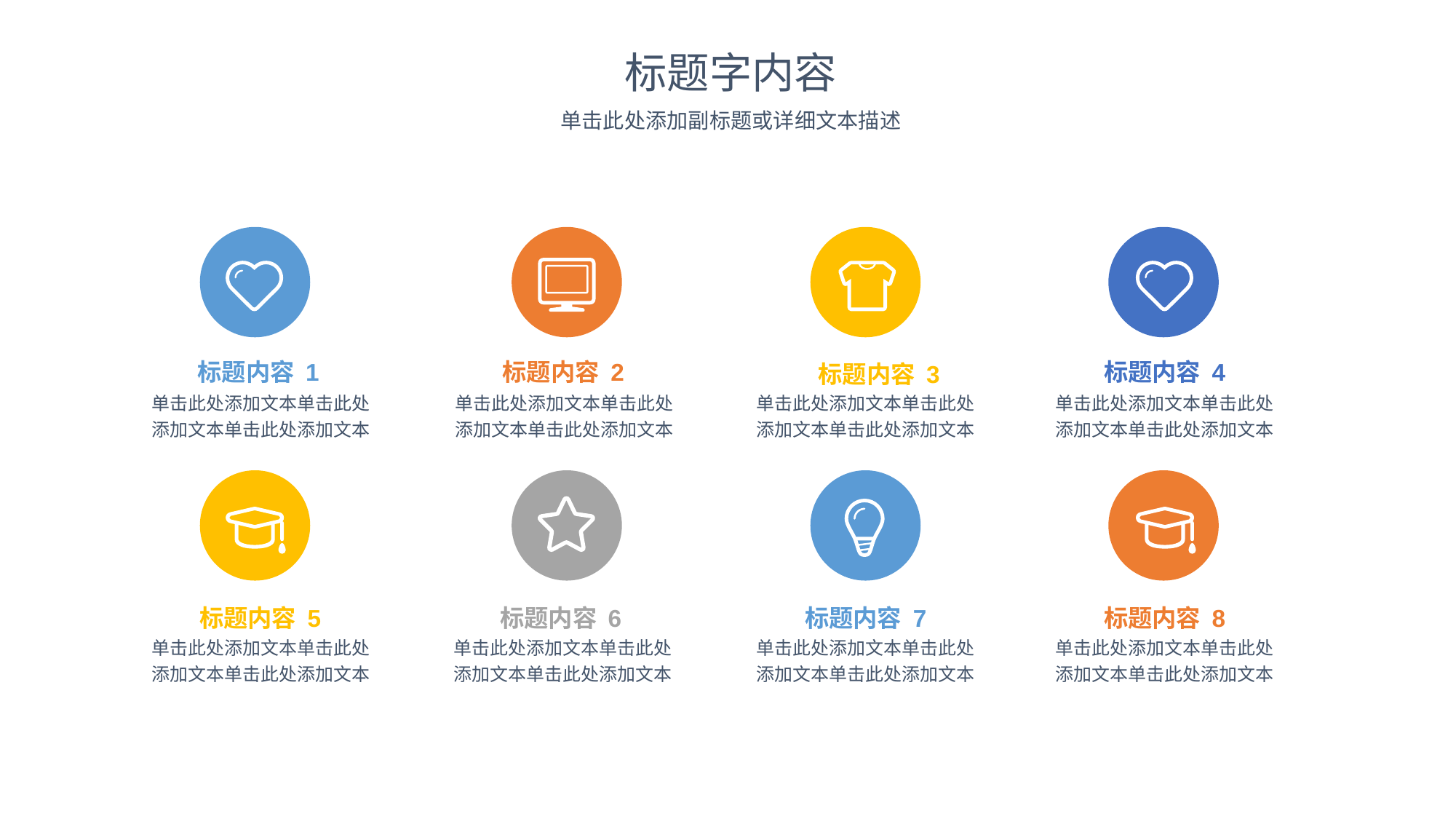

标题字内容
单击此处添加副标题或详细文本描述

标题内容 1
标题内容 2
标题内容 4
标题内容 3
单击此处添加文本单击此处
添加文本单击此处添加文本
单击此处添加文本单击此处
添加文本单击此处添加文本
单击此处添加文本单击此处
添加文本单击此处添加文本
单击此处添加文本单击此处
添加文本单击此处添加文本

标题内容 5
标题内容 6
标题内容 7
标题内容 8
单击此处添加文本单击此处
添加文本单击此处添加文本
单击此处添加文本单击此处
添加文本单击此处添加文本
单击此处添加文本单击此处
添加文本单击此处添加文本
单击此处添加文本单击此处
添加文本单击此处添加文本